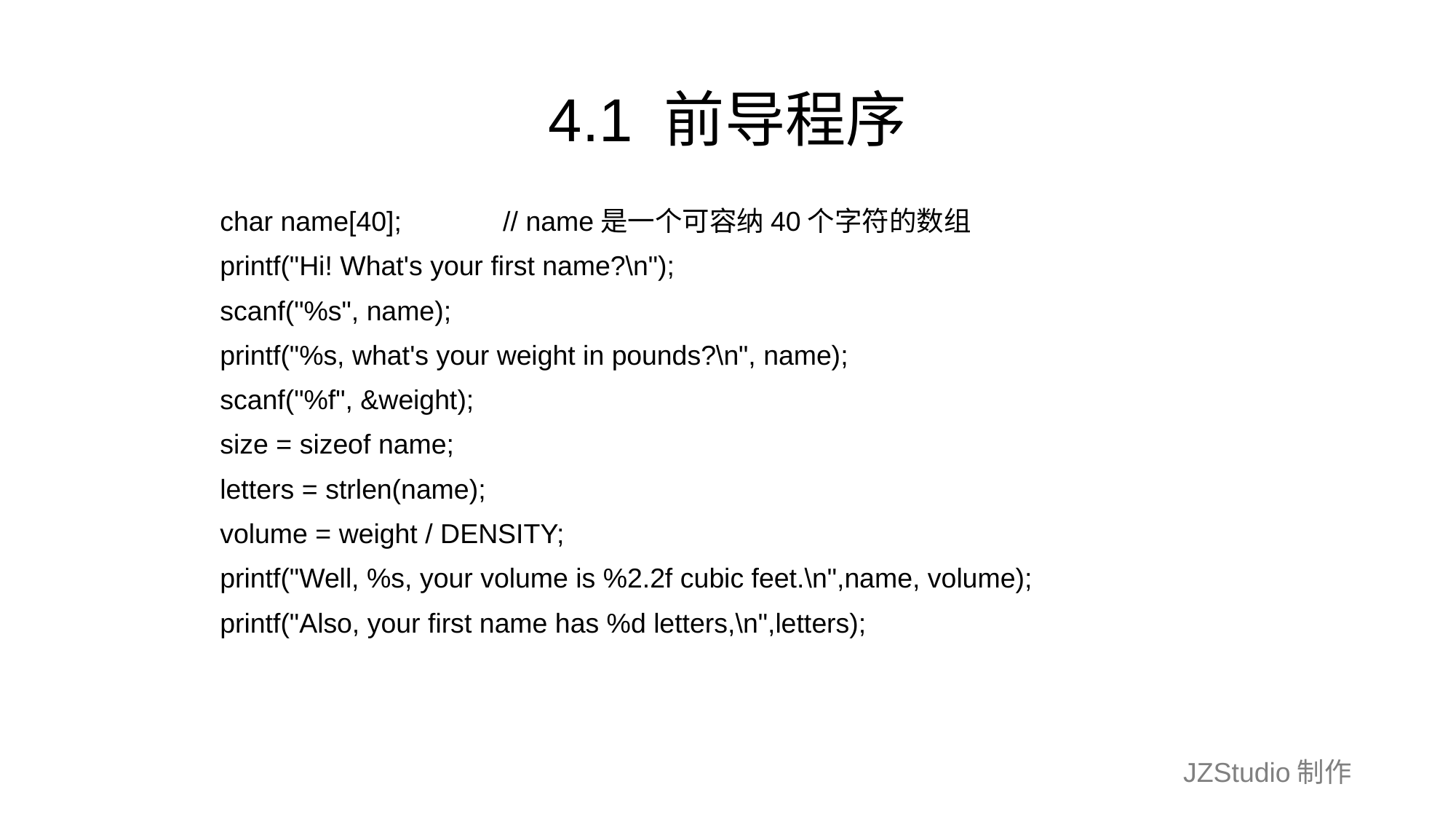

# 4.1 前导程序
	char name[40];　　　 // name是一个可容纳40个字符的数组
	printf("Hi! What's your first name?\n");
	scanf("%s", name);
	printf("%s, what's your weight in pounds?\n", name);
	scanf("%f", &weight);
	size = sizeof name;
	letters = strlen(name);
	volume = weight / DENSITY;
	printf("Well, %s, your volume is %2.2f cubic feet.\n",name, volume);
	printf("Also, your first name has %d letters,\n",letters);